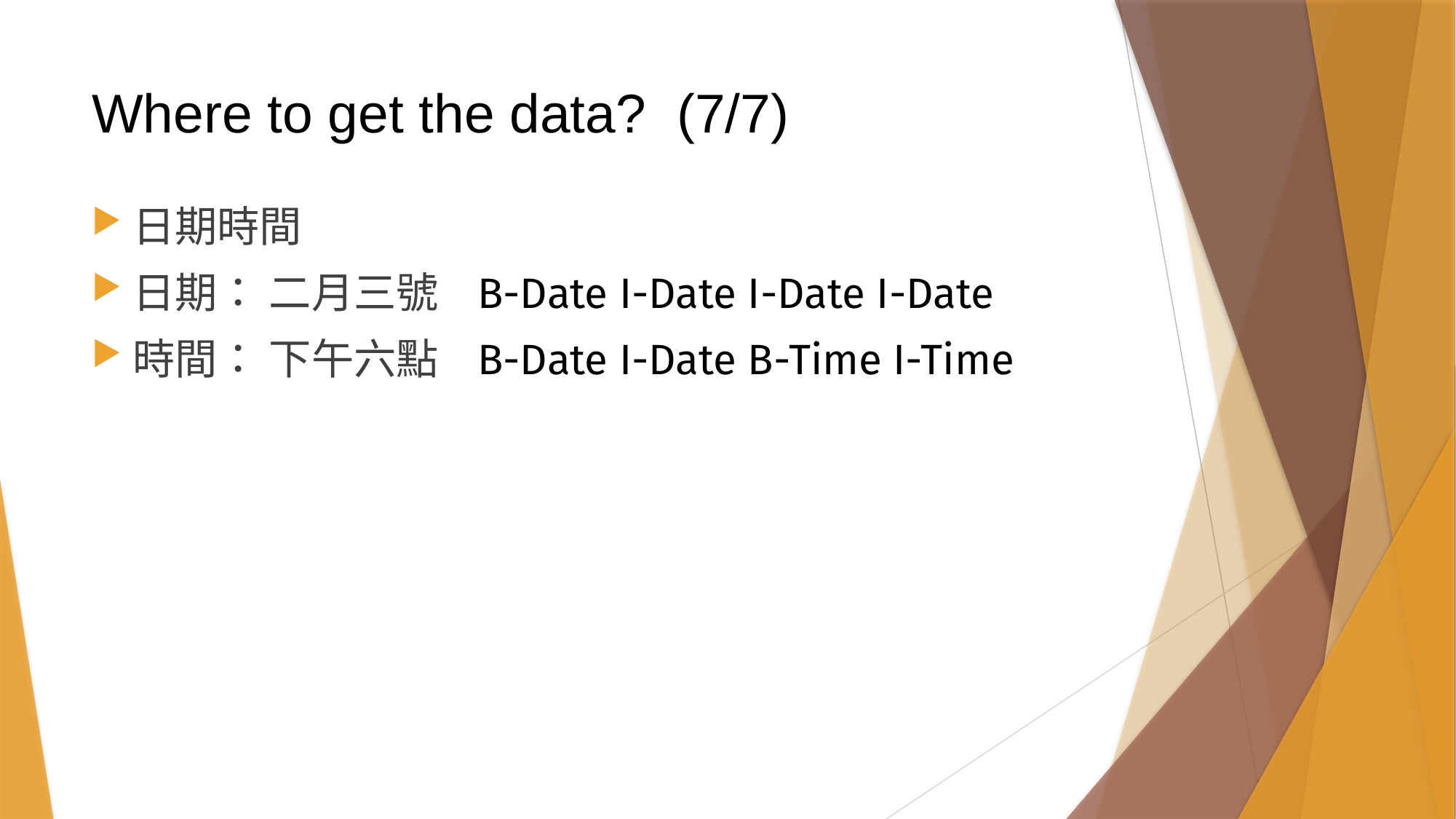

# Where to get the data?  (7/7)
日期時間
日期： 二月三號   B-Date I-Date I-Date I-Date
時間： 下午六點   B-Date I-Date B-Time I-Time